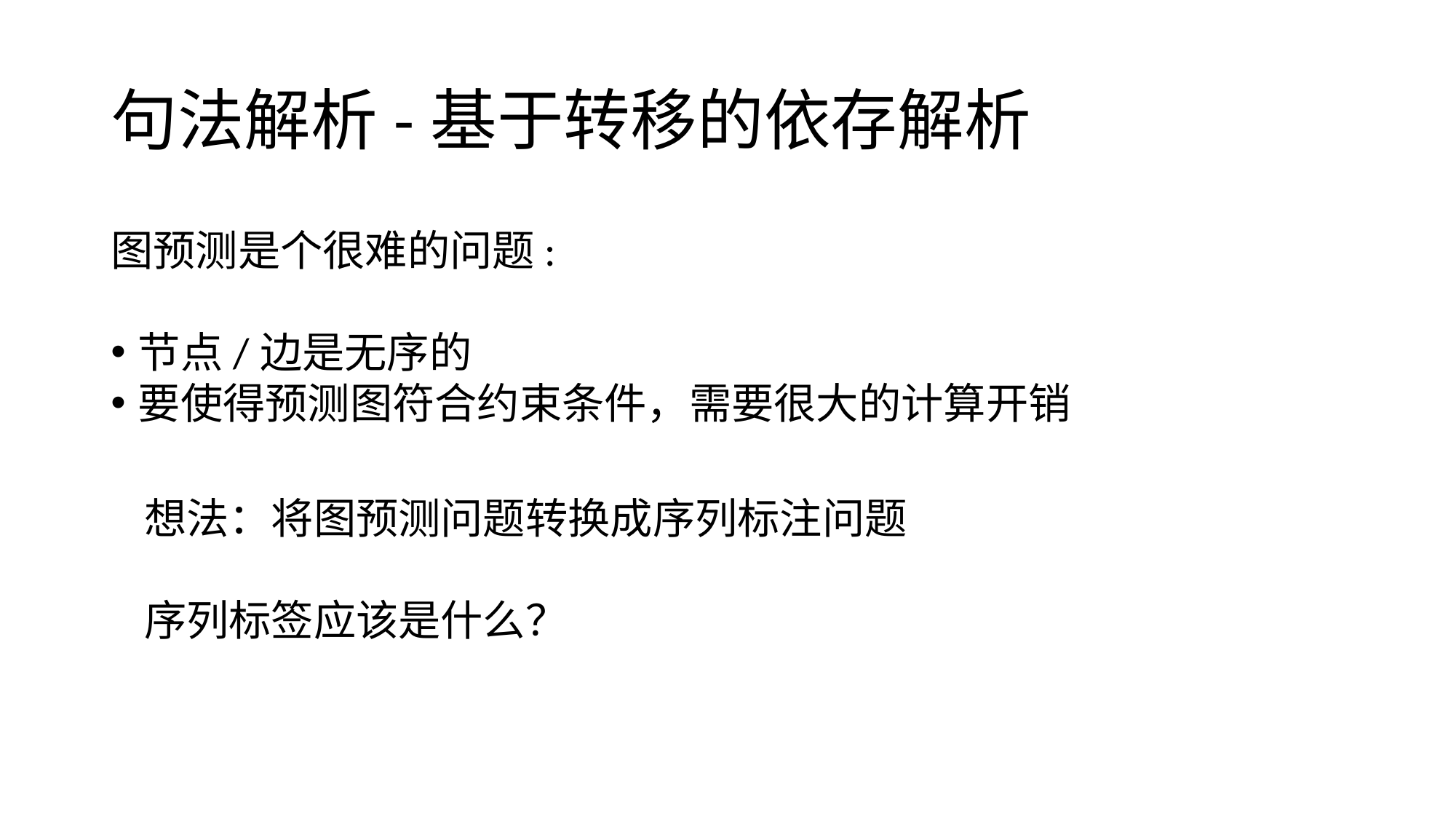

# 句法解析-基于转移的依存解析
图预测是个很难的问题:

节点/边是无序的
要使得预测图符合约束条件，需要很大的计算开销

想法：将图预测问题转换成序列标注问题

序列标签应该是什么？